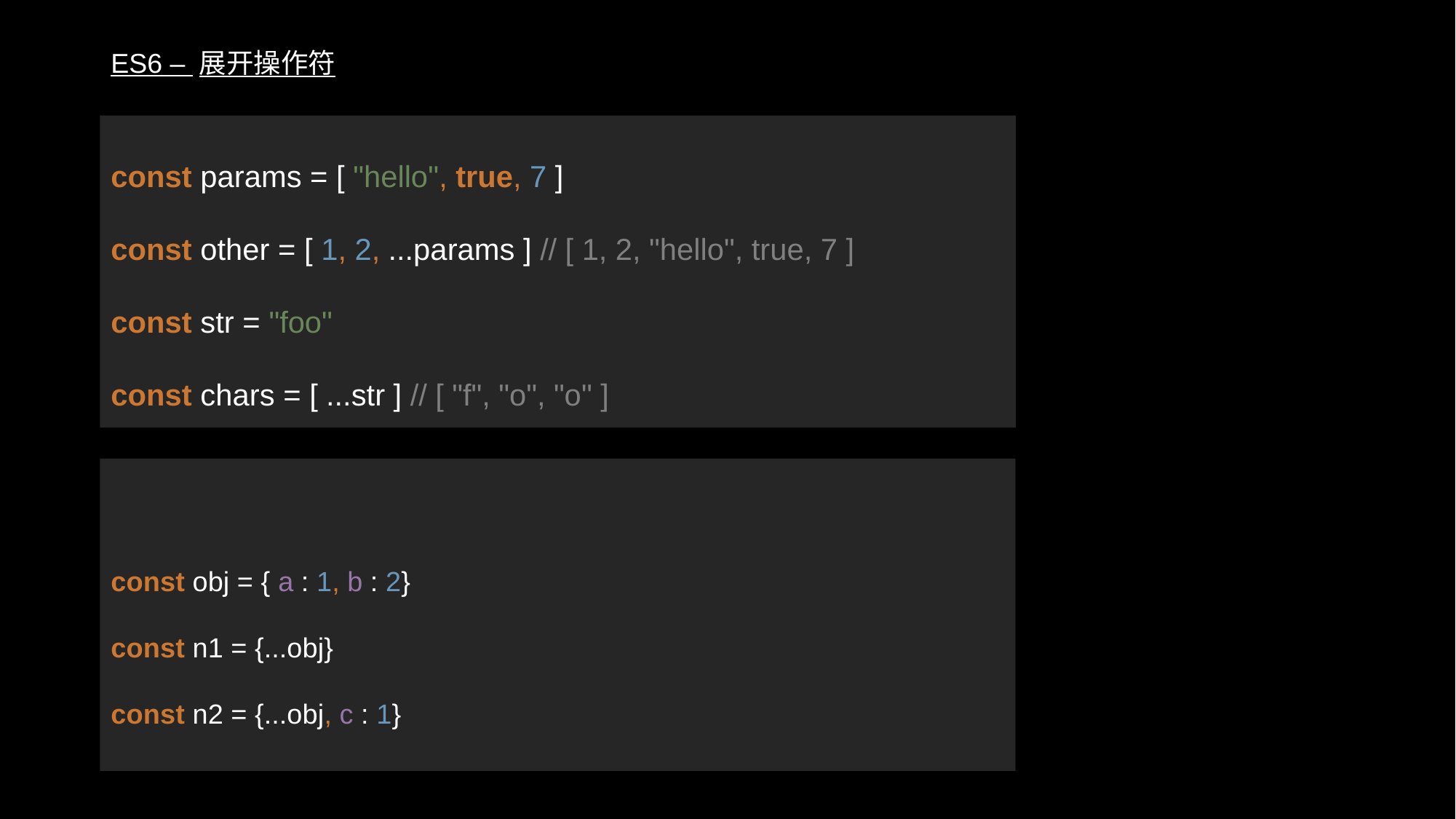

# ES6 – 展开操作符
const params = [ "hello", true, 7 ]
const other = [ 1, 2, ...params ] // [ 1, 2, "hello", true, 7 ]
const str = "foo"
const chars = [ ...str ] // [ "f", "o", "o" ]
const obj = { a : 1, b : 2}
const n1 = {...obj}
const n2 = {...obj, c : 1}